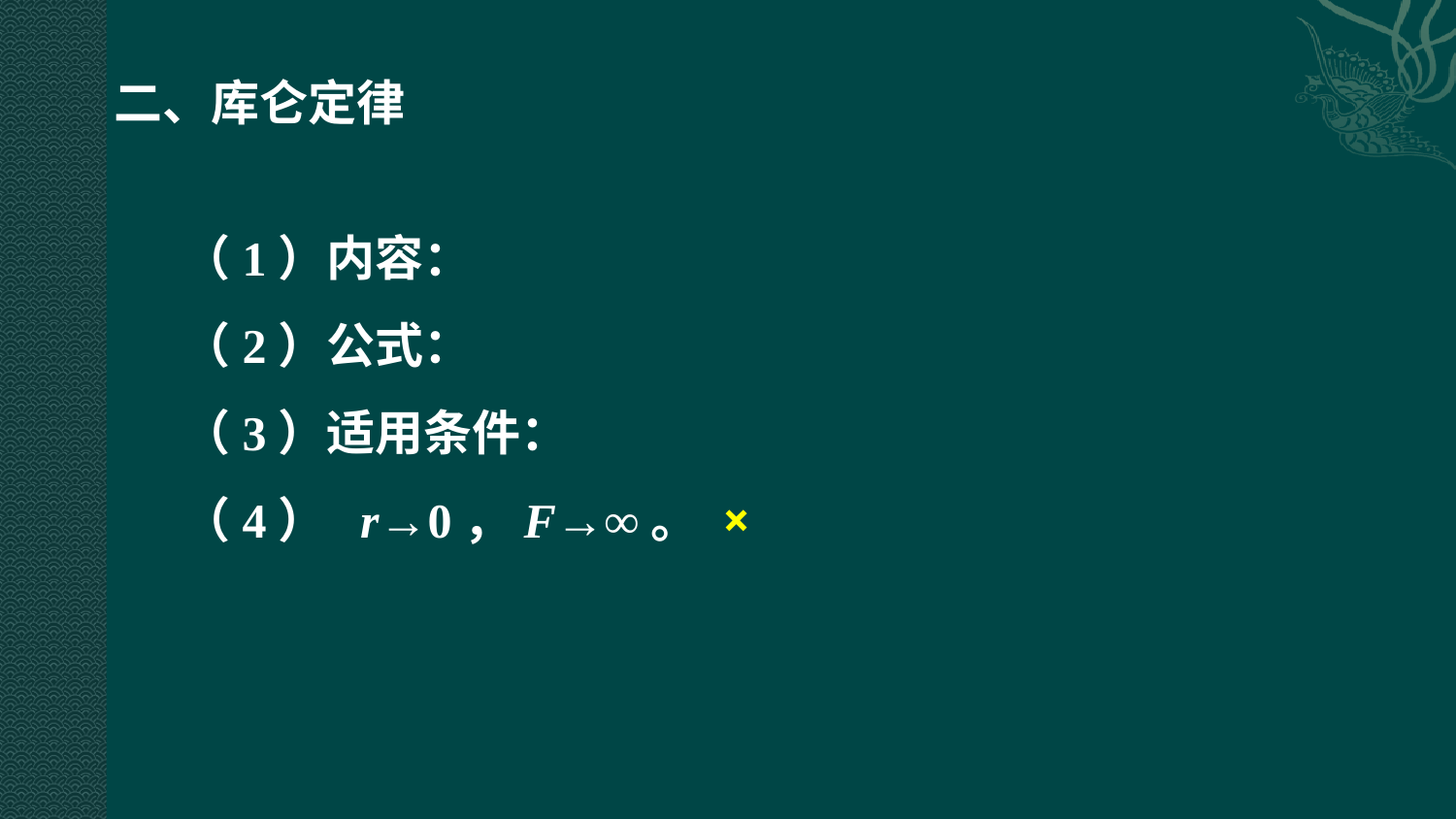

二、库仑定律
（1）内容：
（2）公式：
（3）适用条件：
（4）  r→0，F→∞。 ×